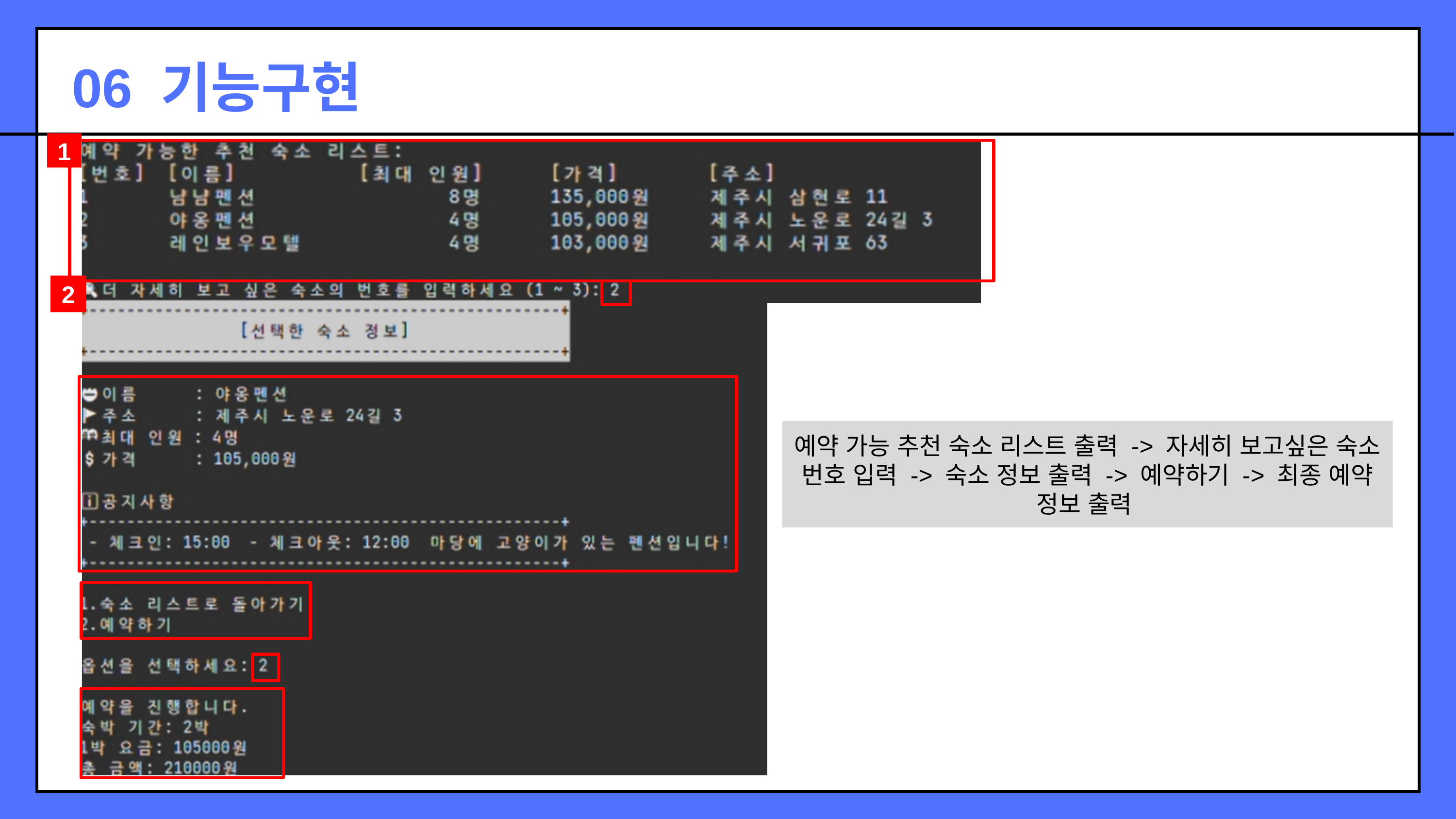

06 기능구현
1

2

예약 가능 추천 숙소 리스트 출력 -> 자세히 보고싶은 숙소 번호 입력 -> 숙소 정보 출력 -> 예약하기 -> 최종 예약 정보 출력